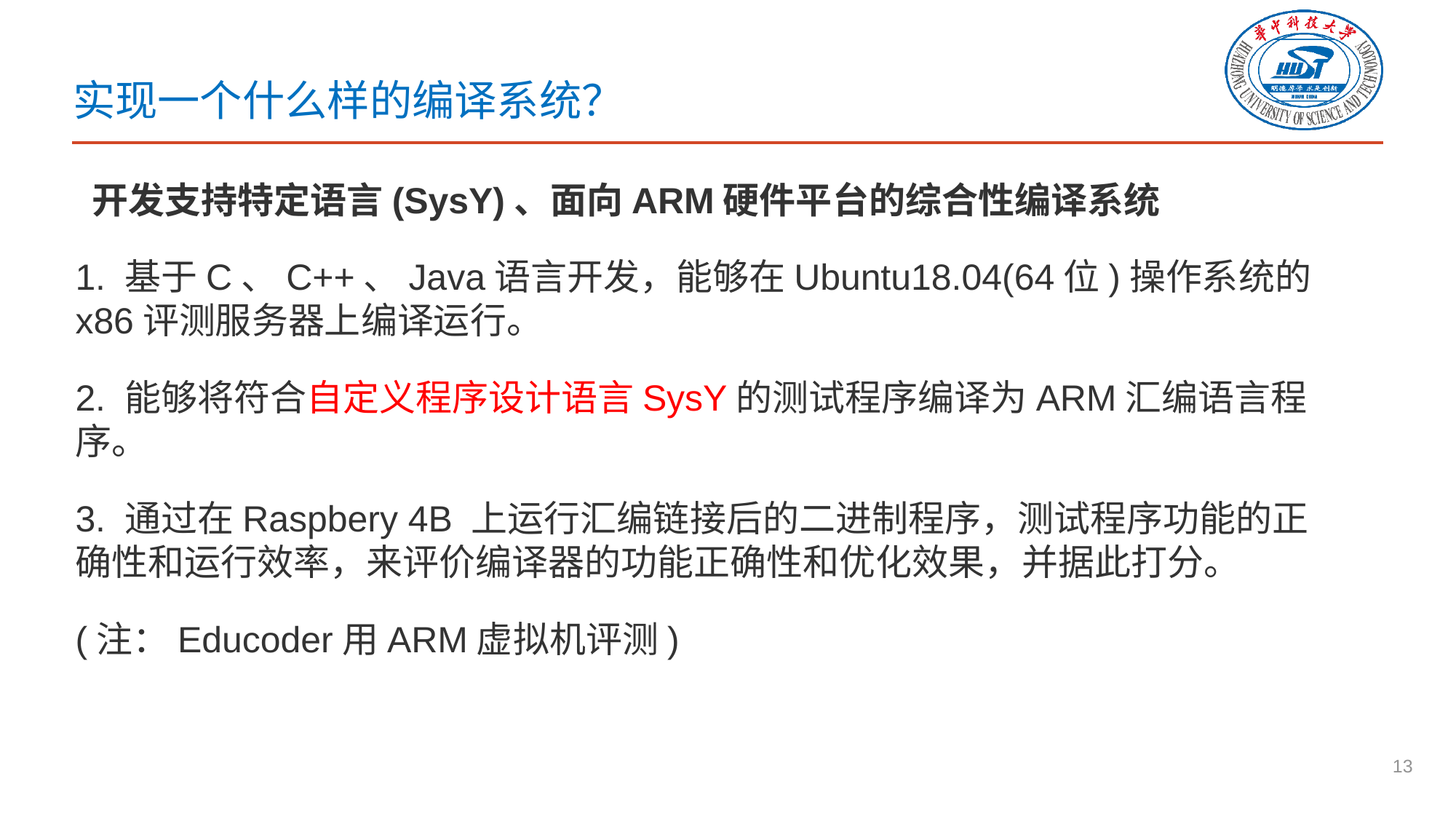

# 实现一个什么样的编译系统？
 开发支持特定语言(SysY)、面向ARM硬件平台的综合性编译系统
1. 基于C、C++、Java语言开发，能够在Ubuntu18.04(64位)操作系统的x86评测服务器上编译运行。
2. 能够将符合自定义程序设计语言SysY的测试程序编译为ARM汇编语言程序。
3. 通过在Raspbery 4B 上运行汇编链接后的二进制程序，测试程序功能的正确性和运行效率，来评价编译器的功能正确性和优化效果，并据此打分。
(注：Educoder用ARM虚拟机评测)

13